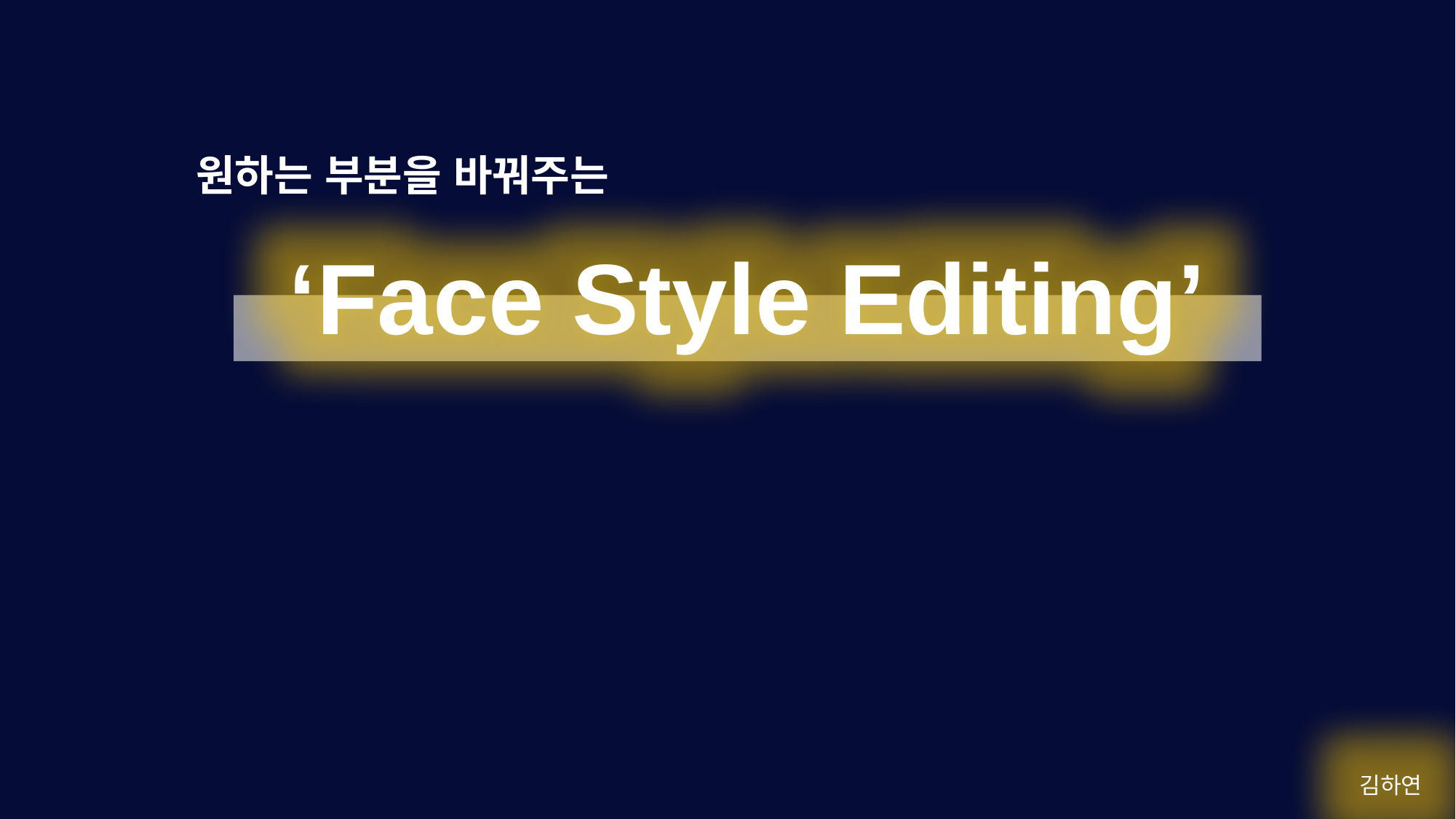

원하는 부분을 바꿔주는
‘Face Style Editing’

김하연